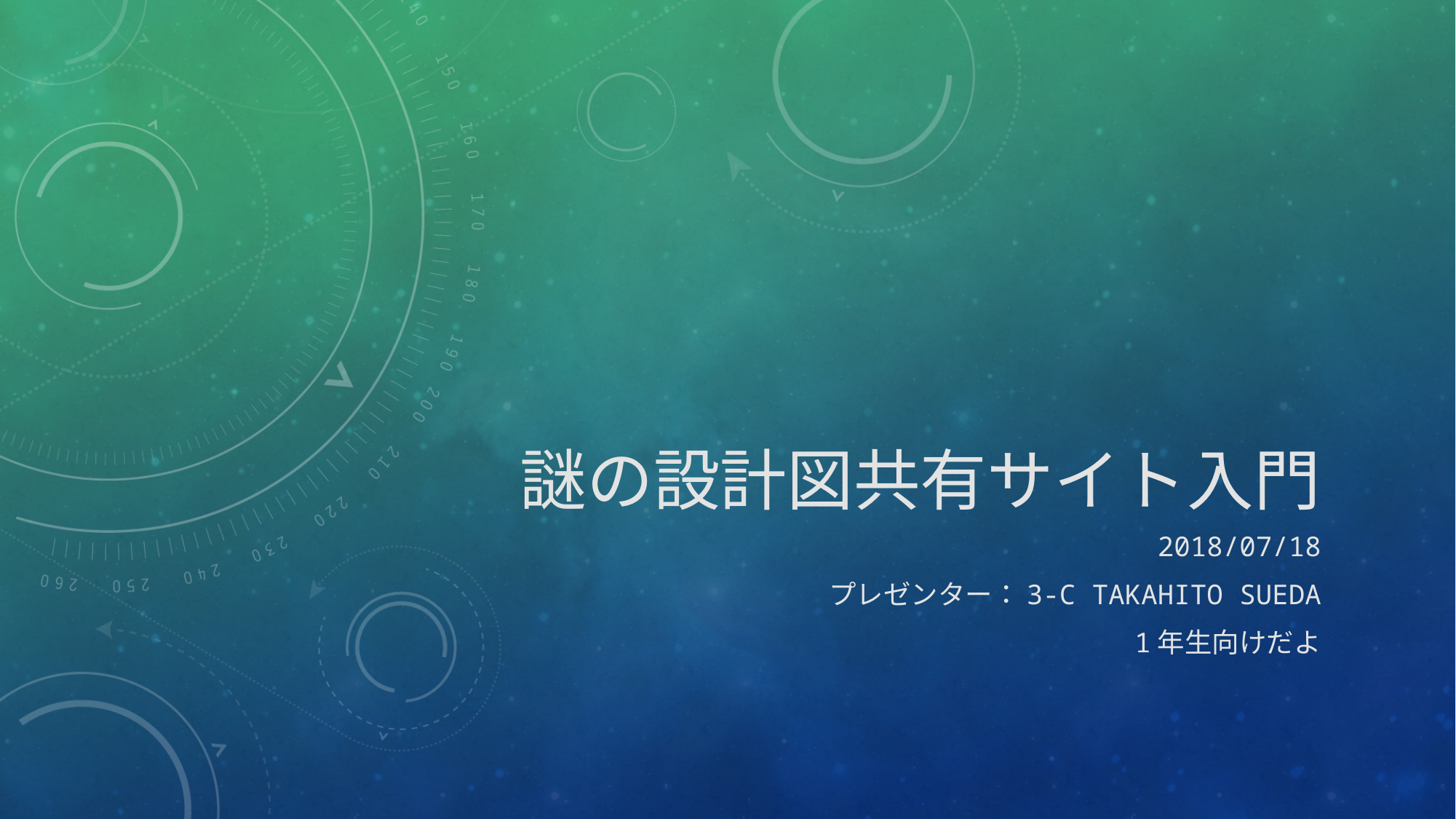

# 謎の設計図共有サイト入門
2018/07/18
プレゼンター：3-c Takahito sueda
1年生向けだよ